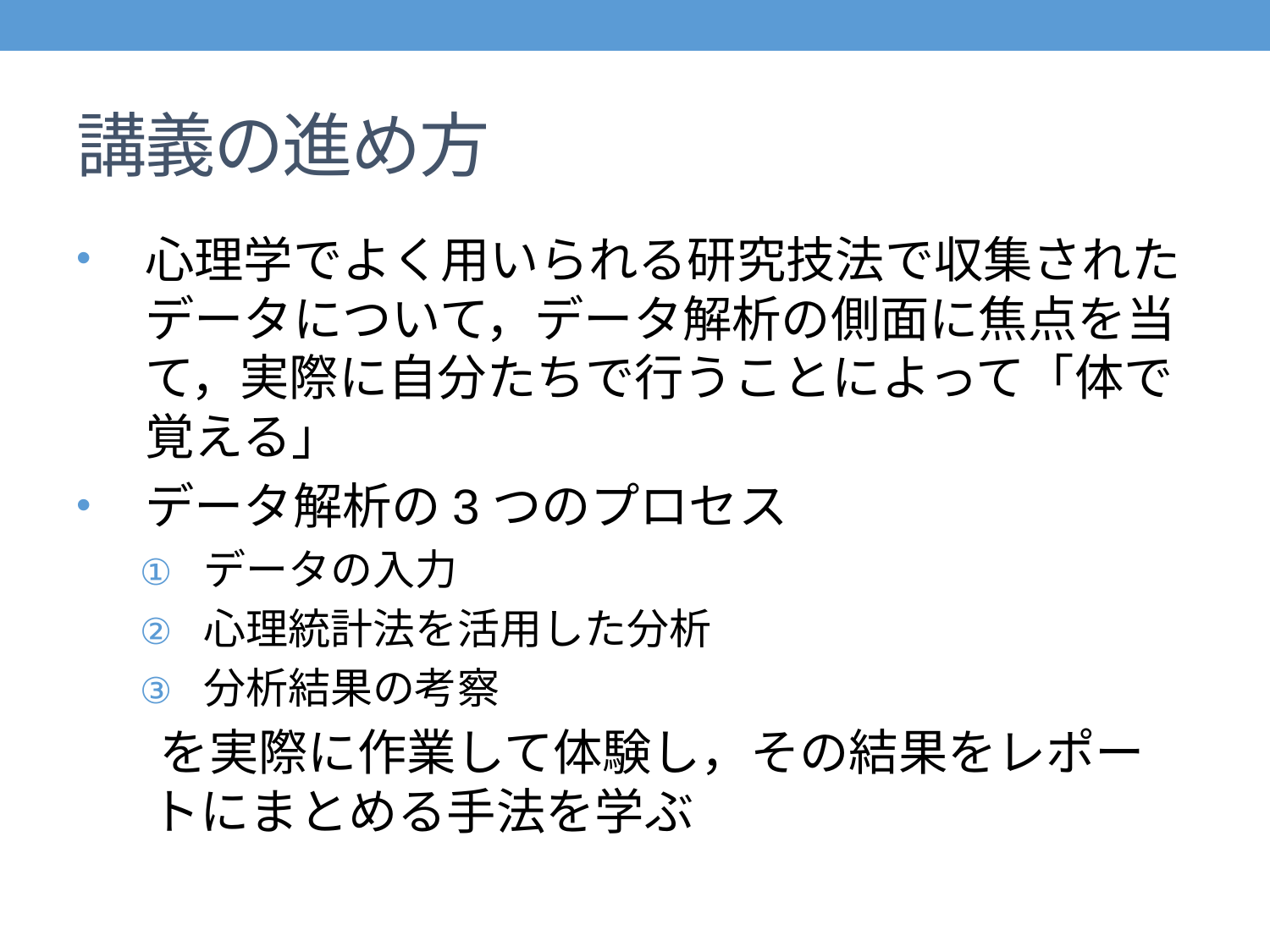

# 講義の進め方
心理学でよく用いられる研究技法で収集されたデータについて，データ解析の側面に焦点を当て，実際に自分たちで行うことによって「体で覚える」
データ解析の3つのプロセス
データの入力
心理統計法を活用した分析
分析結果の考察
　  を実際に作業して体験し，その結果をレポートにまとめる手法を学ぶ